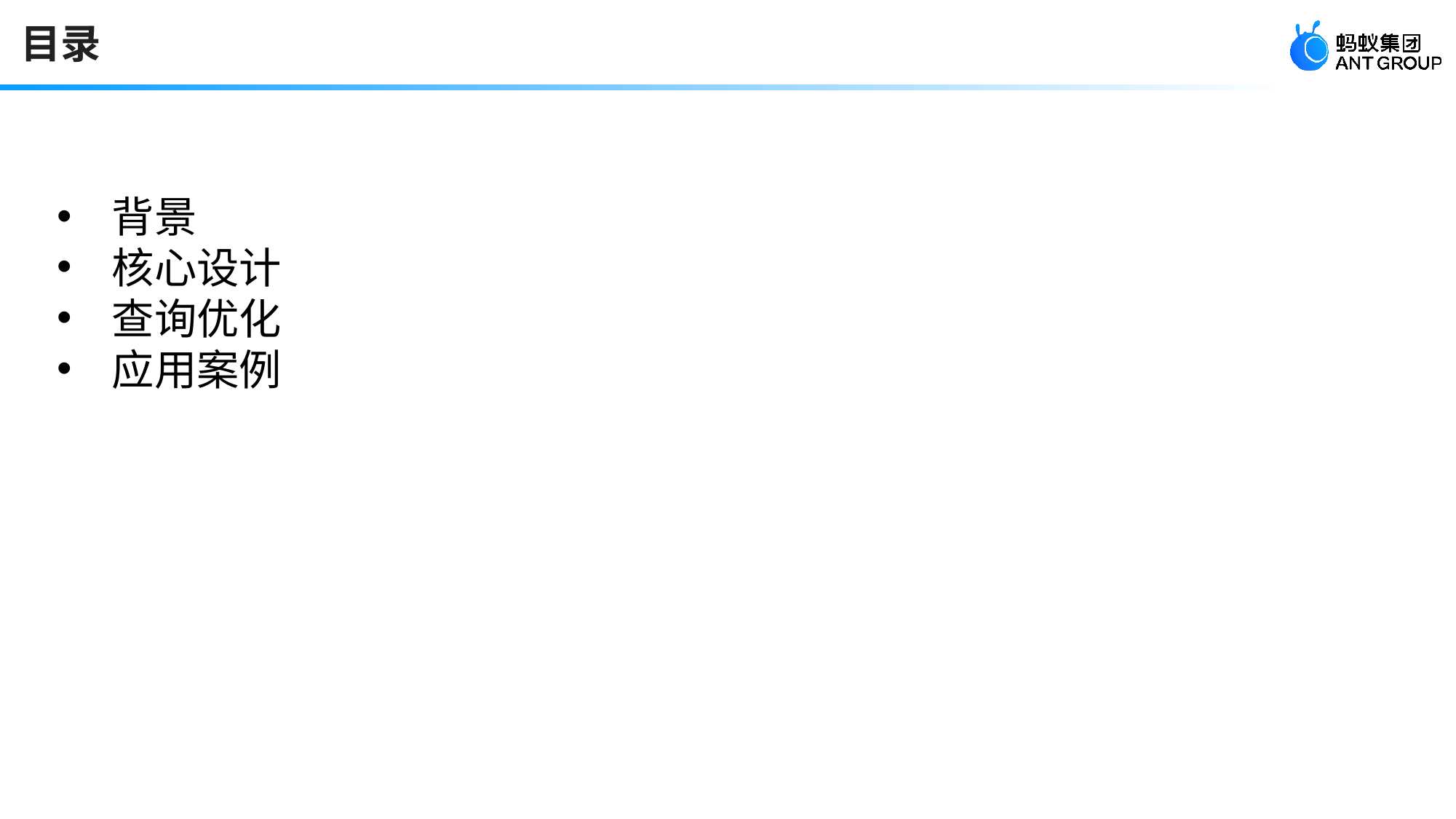

# 目录
背景
核心设计
查询优化
应用案例

1wssdfd